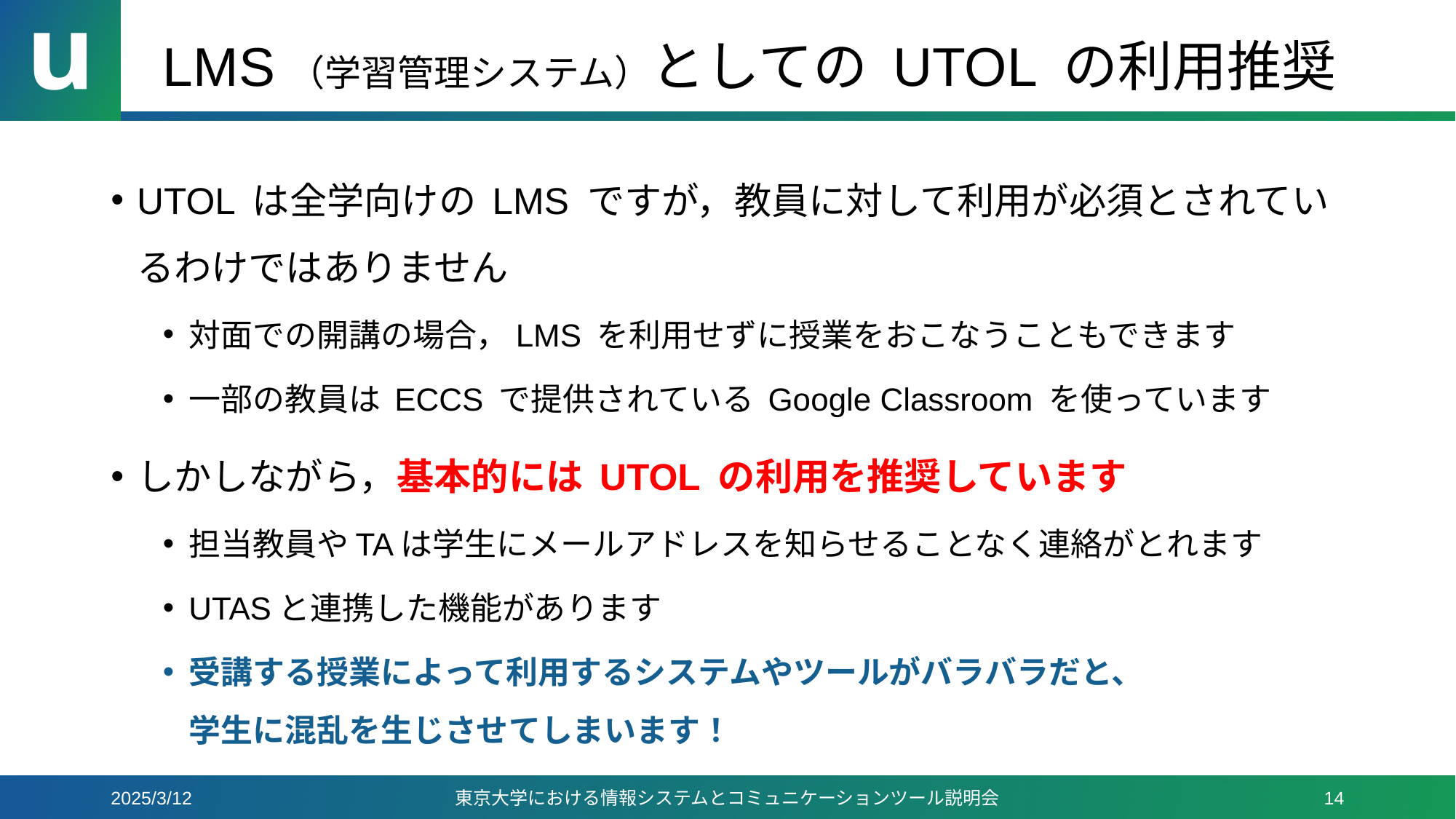

# LMS（学習管理システム）としての UTOL の利用推奨
UTOL は全学向けの LMS ですが，教員に対して利用が必須とされているわけではありません
対面での開講の場合，LMS を利用せずに授業をおこなうこともできます
一部の教員は ECCS で提供されている Google Classroom を使っています
しかしながら，基本的には UTOL の利用を推奨しています
担当教員やTAは学生にメールアドレスを知らせることなく連絡がとれます
UTASと連携した機能があります
受講する授業によって利用するシステムやツールがバラバラだと、
学生に混乱を生じさせてしまいます！
2025/3/12
東京大学における情報システムとコミュニケーションツール説明会
14